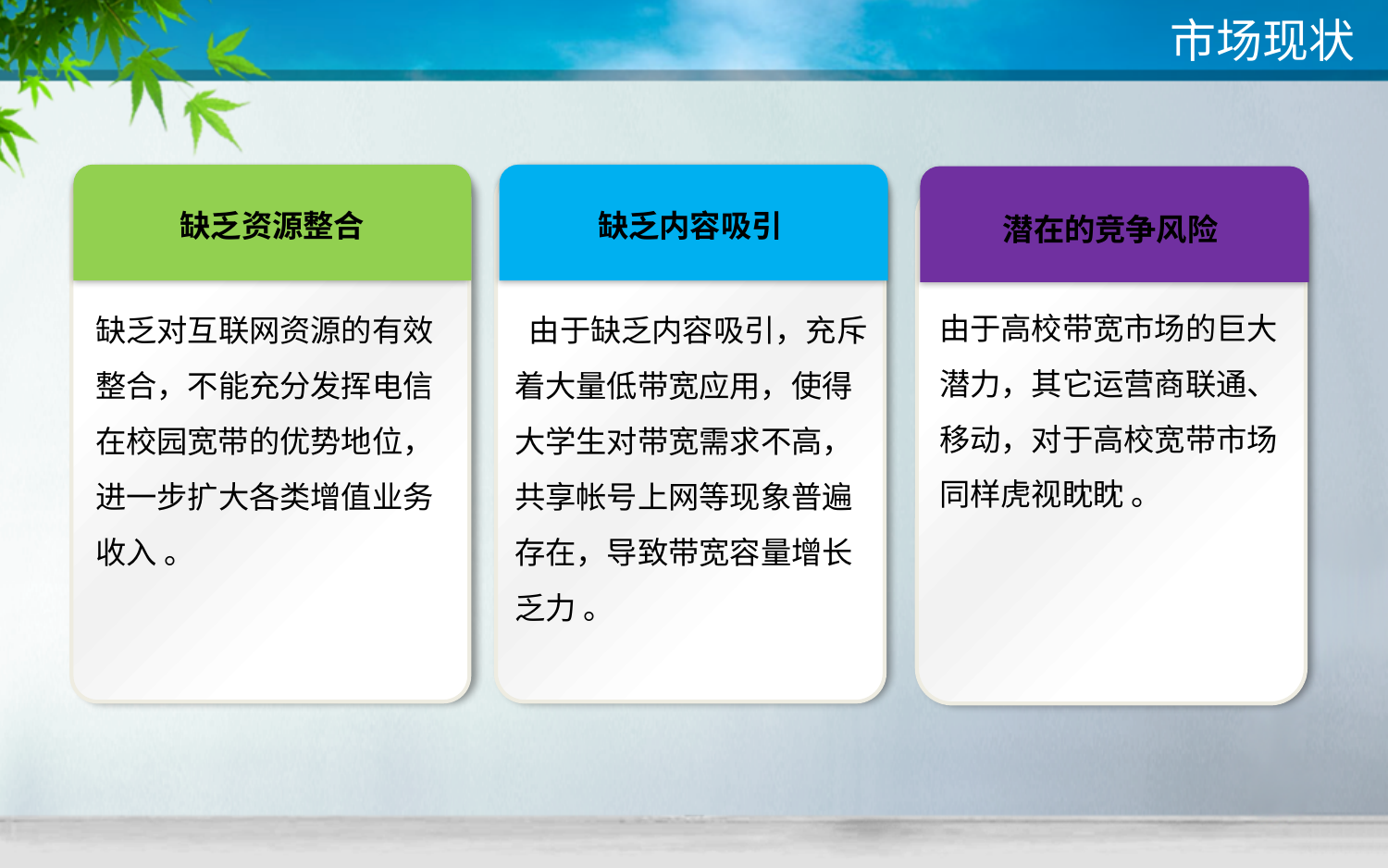

市场现状
缺乏资源整合

缺乏对互联网资源的有效整合，不能充分发挥电信在校园宽带的优势地位，进一步扩大各类增值业务收入 。

缺乏内容吸引

 由于缺乏内容吸引，充斥着大量低带宽应用，使得大学生对带宽需求不高，共享帐号上网等现象普遍存在，导致带宽容量增长乏力 。
潜在的竞争风险

由于高校带宽市场的巨大潜力，其它运营商联通、移动，对于高校宽带市场同样虎视眈眈 。